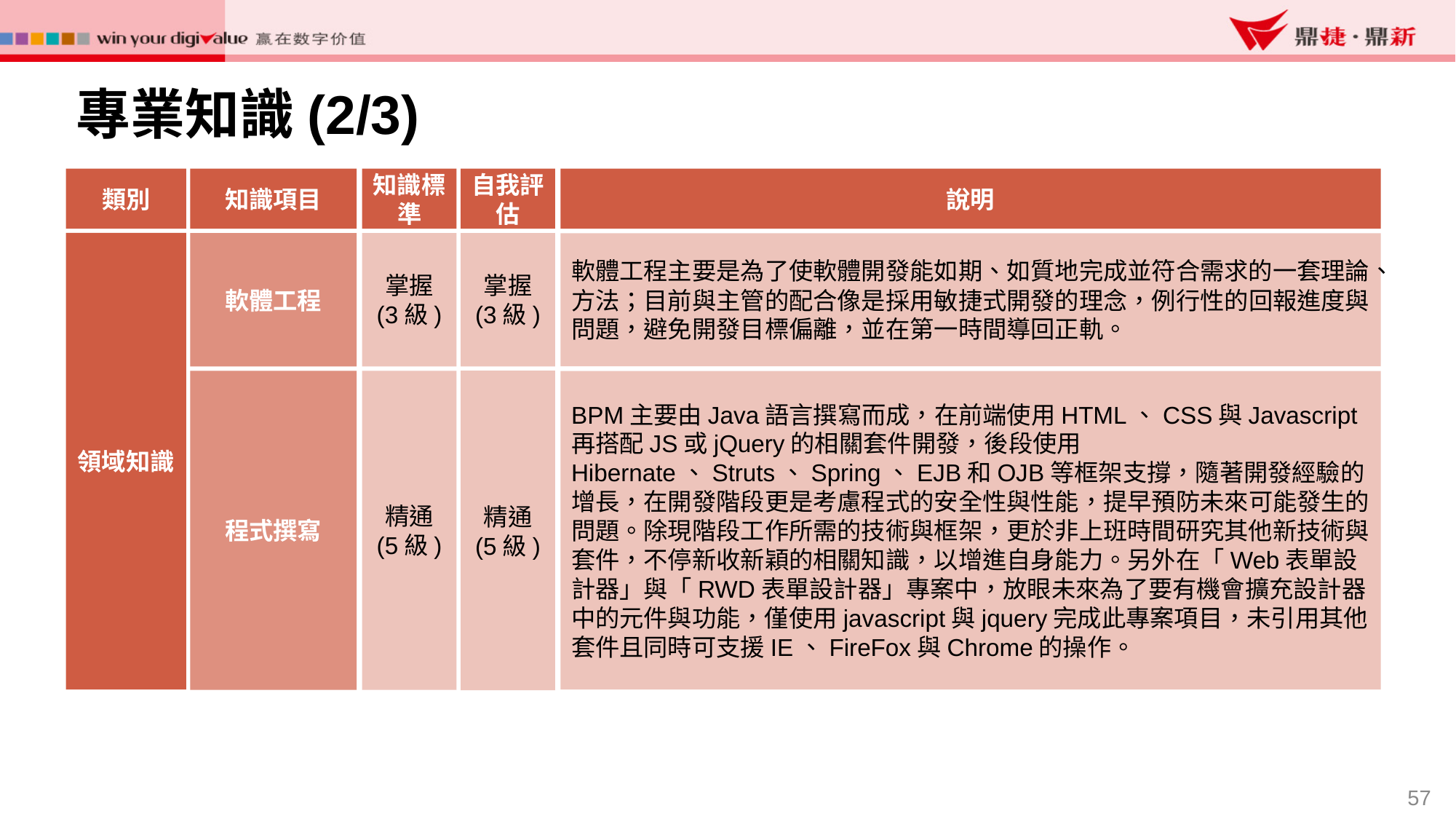

專業知識(2/3)
類別
知識項目
知識標準
自我評估
說明
領域知識
軟體工程
掌握
(3級)
掌握
(3級)
軟體工程主要是為了使軟體開發能如期、如質地完成並符合需求的一套理論、方法；目前與主管的配合像是採用敏捷式開發的理念，例行性的回報進度與問題，避免開發目標偏離，並在第一時間導回正軌。
精通
(5級)
程式撰寫
精通
(5級)
BPM主要由Java語言撰寫而成，在前端使用HTML、CSS與Javascript再搭配JS或jQuery的相關套件開發，後段使用Hibernate、Struts、Spring、EJB和OJB等框架支撐，隨著開發經驗的增長，在開發階段更是考慮程式的安全性與性能，提早預防未來可能發生的問題。除現階段工作所需的技術與框架，更於非上班時間研究其他新技術與套件，不停新收新穎的相關知識，以增進自身能力。另外在「Web表單設計器」與「RWD表單設計器」專案中，放眼未來為了要有機會擴充設計器中的元件與功能，僅使用javascript與jquery完成此專案項目，未引用其他套件且同時可支援IE、FireFox與Chrome的操作。
57